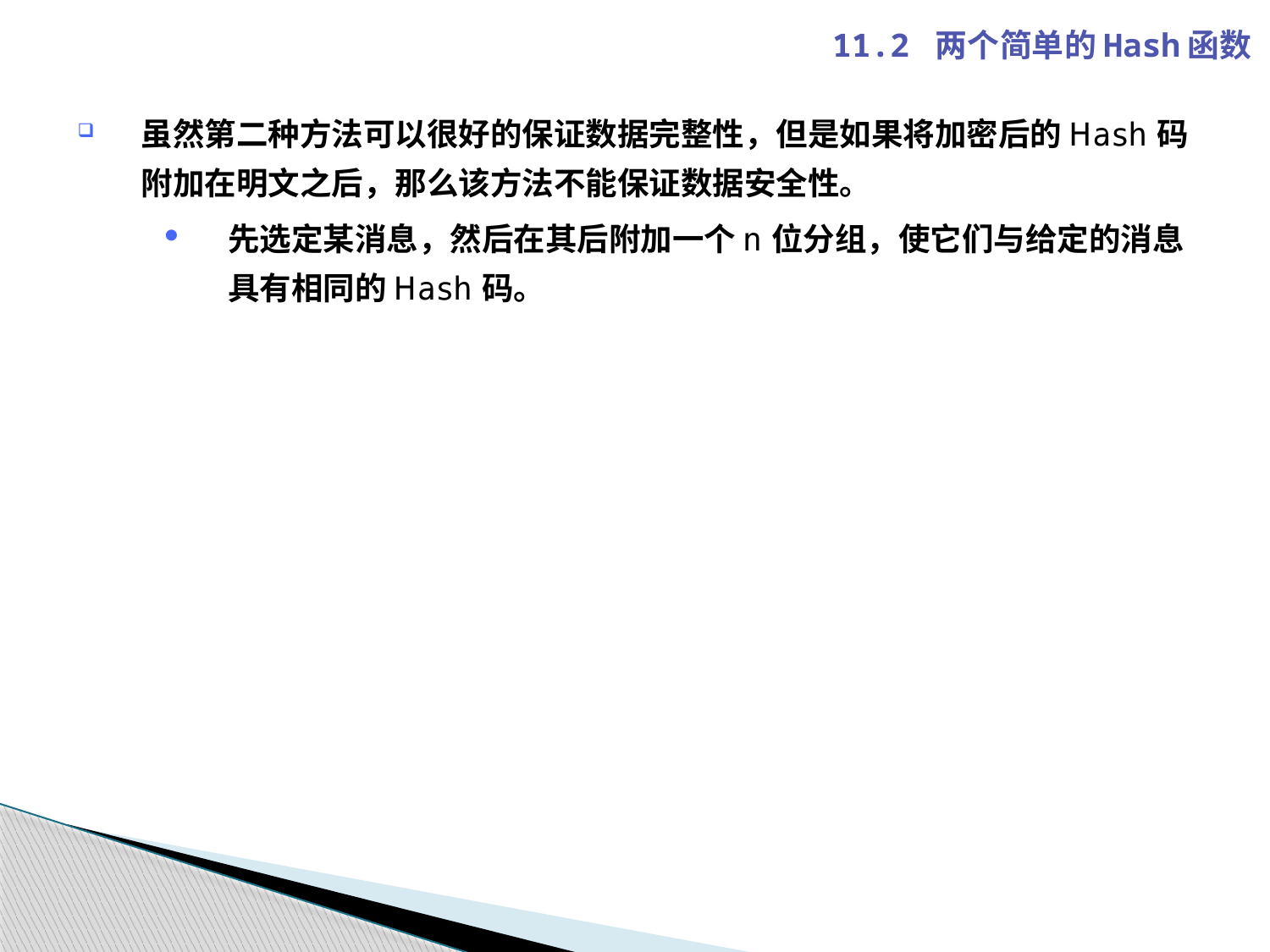

11.2 两个简单的Hash函数
虽然第二种方法可以很好的保证数据完整性，但是如果将加密后的Hash码附加在明文之后，那么该方法不能保证数据安全性。
先选定某消息，然后在其后附加一个n位分组，使它们与给定的消息具有相同的Hash码。